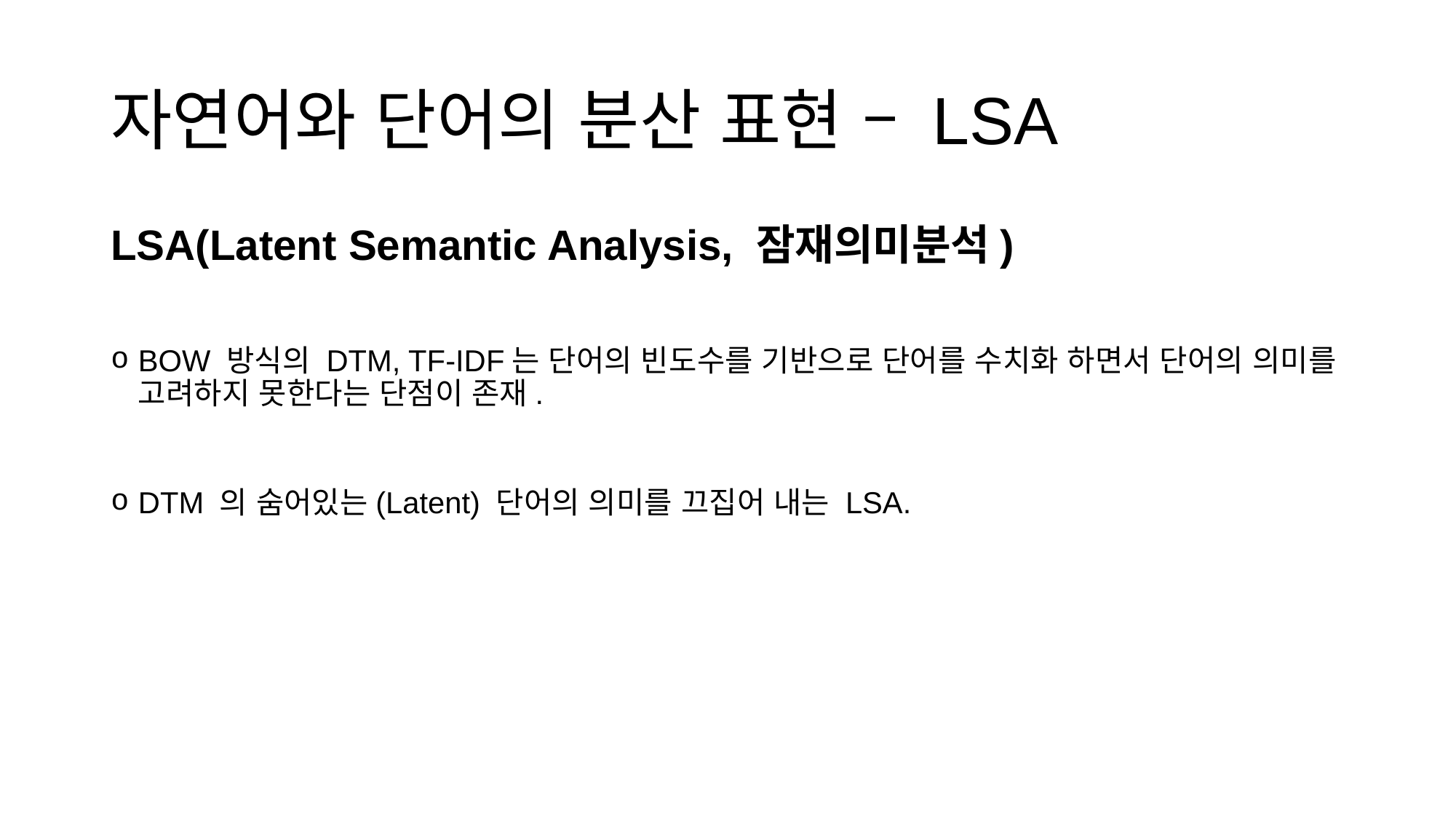

# 자연어와 단어의 분산 표현 – LSA
LSA(Latent Semantic Analysis, 잠재의미분석)

BOW 방식의 DTM, TF-IDF는 단어의 빈도수를 기반으로 단어를 수치화 하면서 단어의 의미를 고려하지 못한다는 단점이 존재.

DTM 의 숨어있는(Latent) 단어의 의미를 끄집어 내는 LSA.